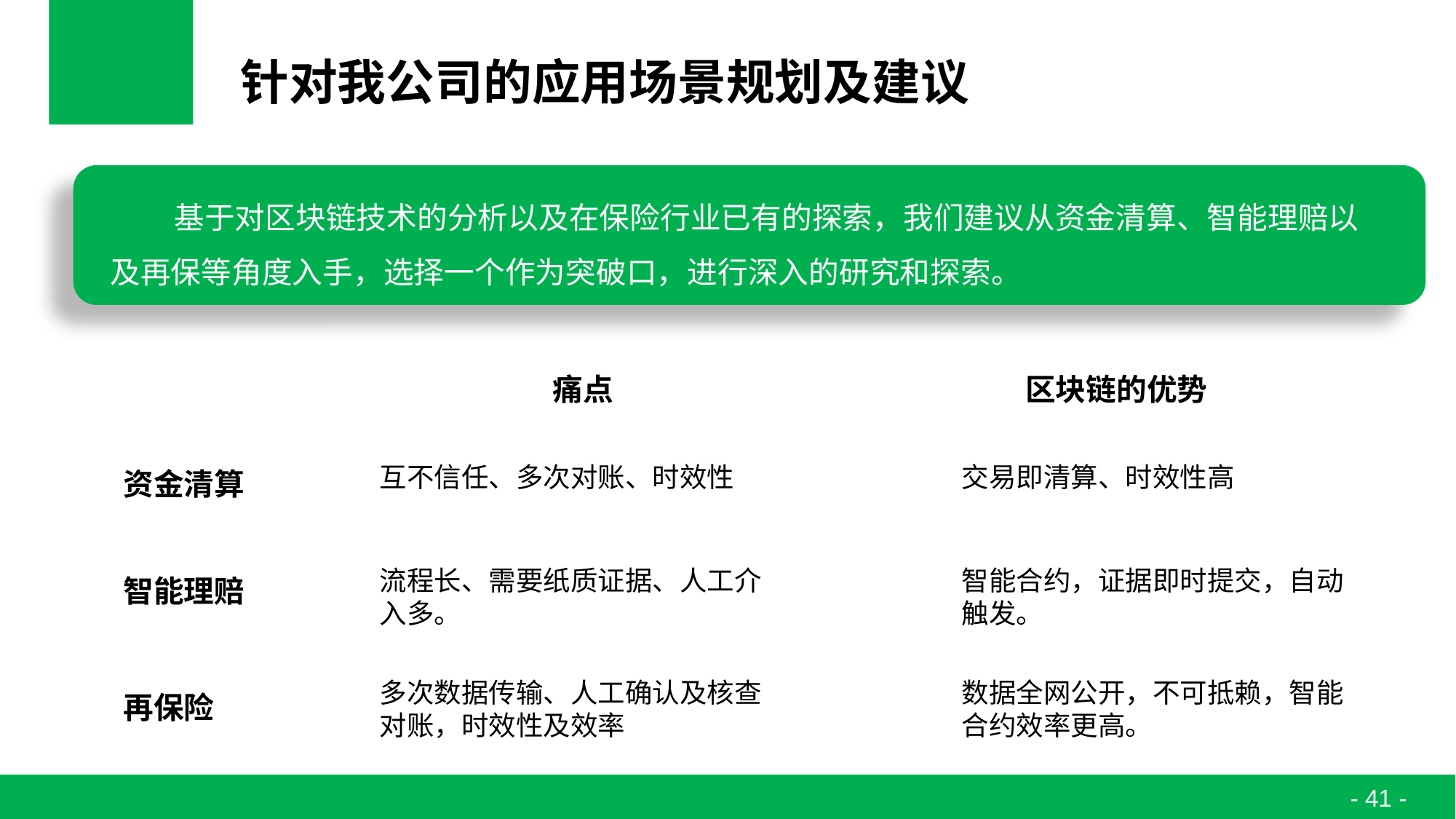

# 针对我公司的应用场景规划及建议
基于对区块链技术的分析以及在保险行业已有的探索，我们建议从资金清算、智能理赔以及再保等角度入手，选择一个作为突破口，进行深入的研究和探索。
痛点
区块链的优势
互不信任、多次对账、时效性
交易即清算、时效性高
资金清算
流程长、需要纸质证据、人工介入多。
智能合约，证据即时提交，自动触发。
智能理赔
多次数据传输、人工确认及核查对账，时效性及效率
数据全网公开，不可抵赖，智能合约效率更高。
再保险